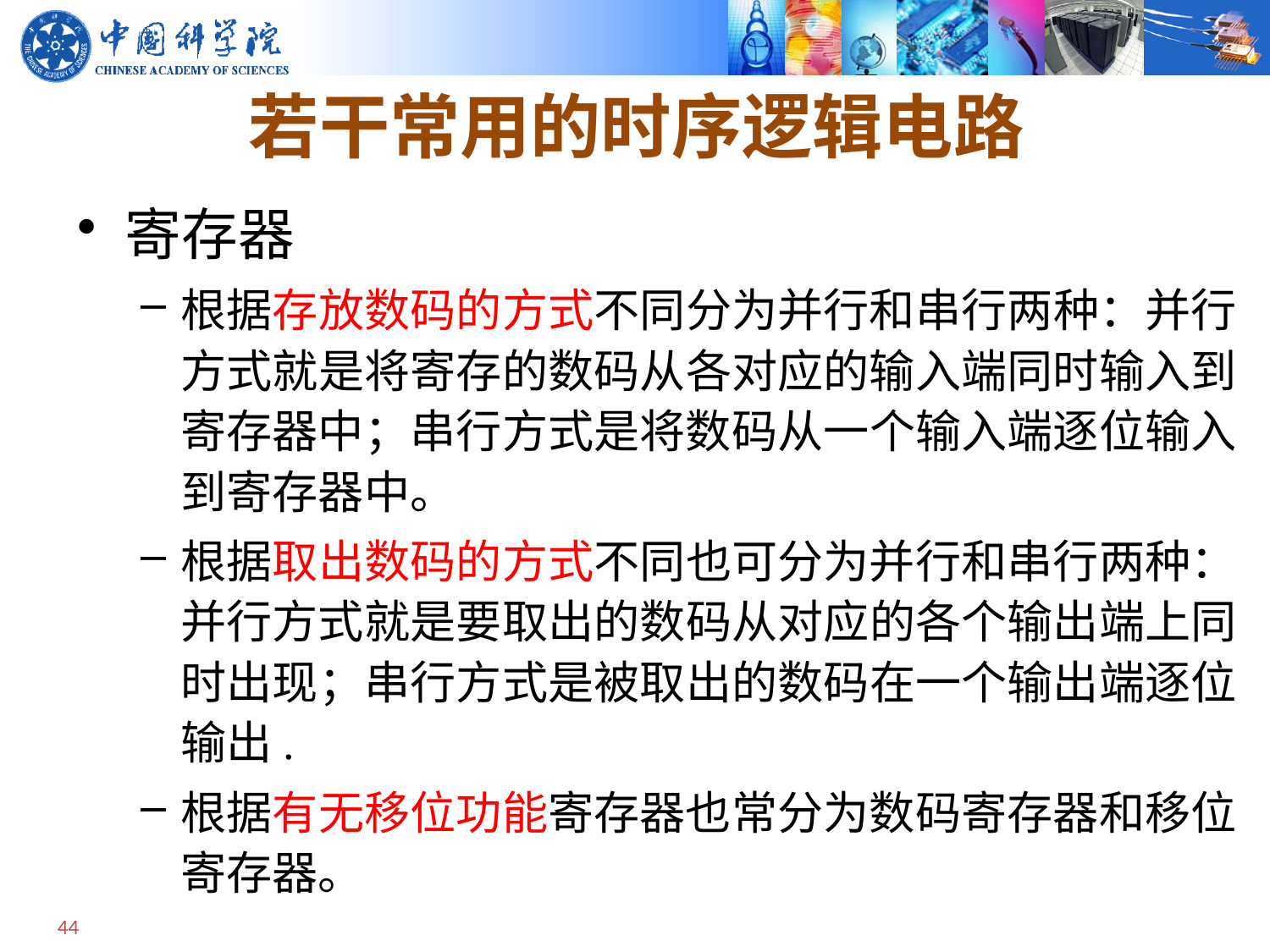

# 若干常用的时序逻辑电路
寄存器
根据存放数码的方式不同分为并行和串行两种：并行方式就是将寄存的数码从各对应的输入端同时输入到寄存器中；串行方式是将数码从一个输入端逐位输入到寄存器中。
根据取出数码的方式不同也可分为并行和串行两种：并行方式就是要取出的数码从对应的各个输出端上同时出现；串行方式是被取出的数码在一个输出端逐位输出.
根据有无移位功能寄存器也常分为数码寄存器和移位寄存器。